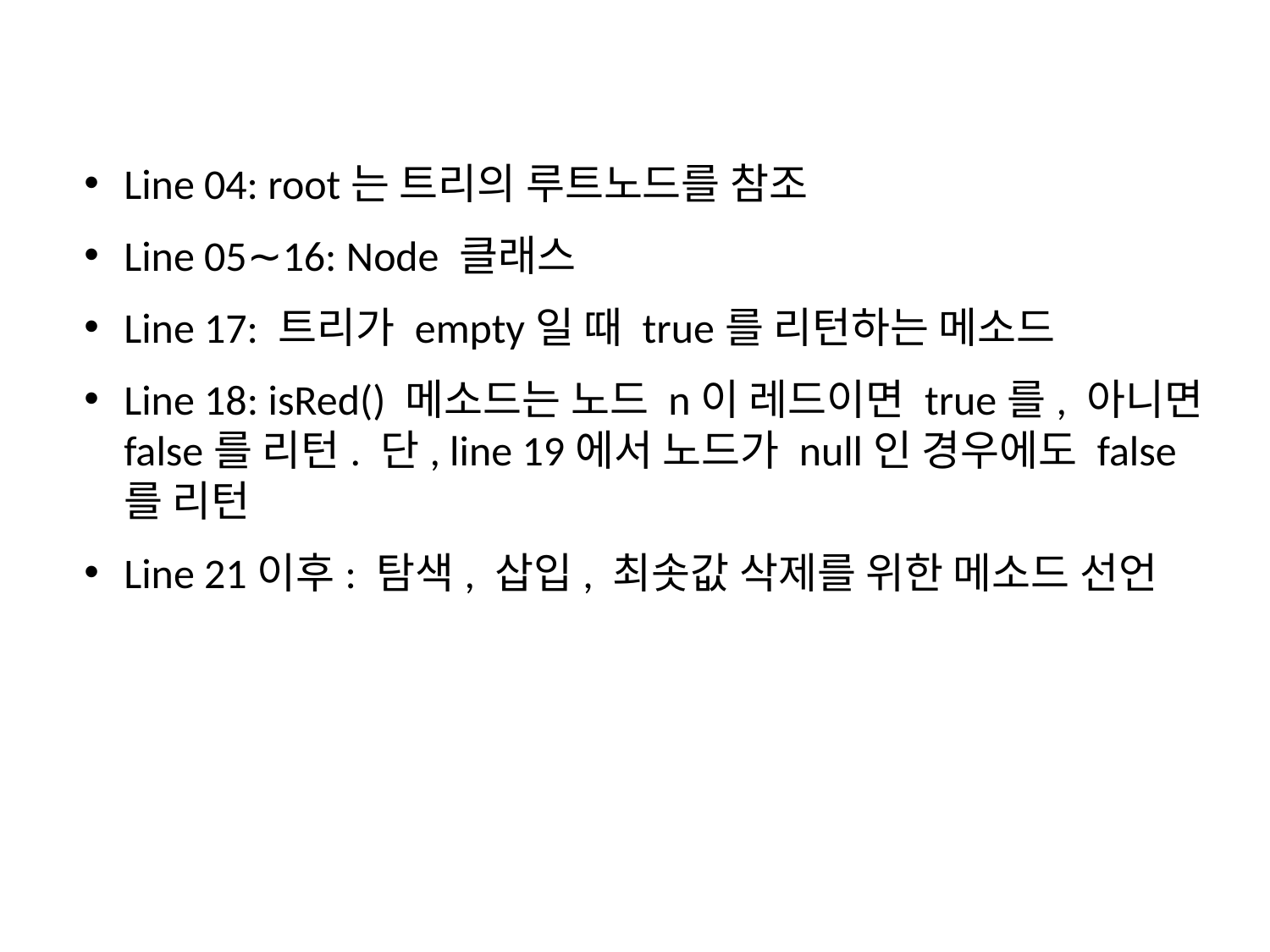

Line 04: root는 트리의 루트노드를 참조
Line 05∼16: Node 클래스
Line 17: 트리가 empty일 때 true를 리턴하는 메소드
Line 18: isRed() 메소드는 노드 n이 레드이면 true를, 아니면 false를 리턴. 단, line 19에서 노드가 null인 경우에도 false를 리턴
Line 21이후: 탐색, 삽입, 최솟값 삭제를 위한 메소드 선언